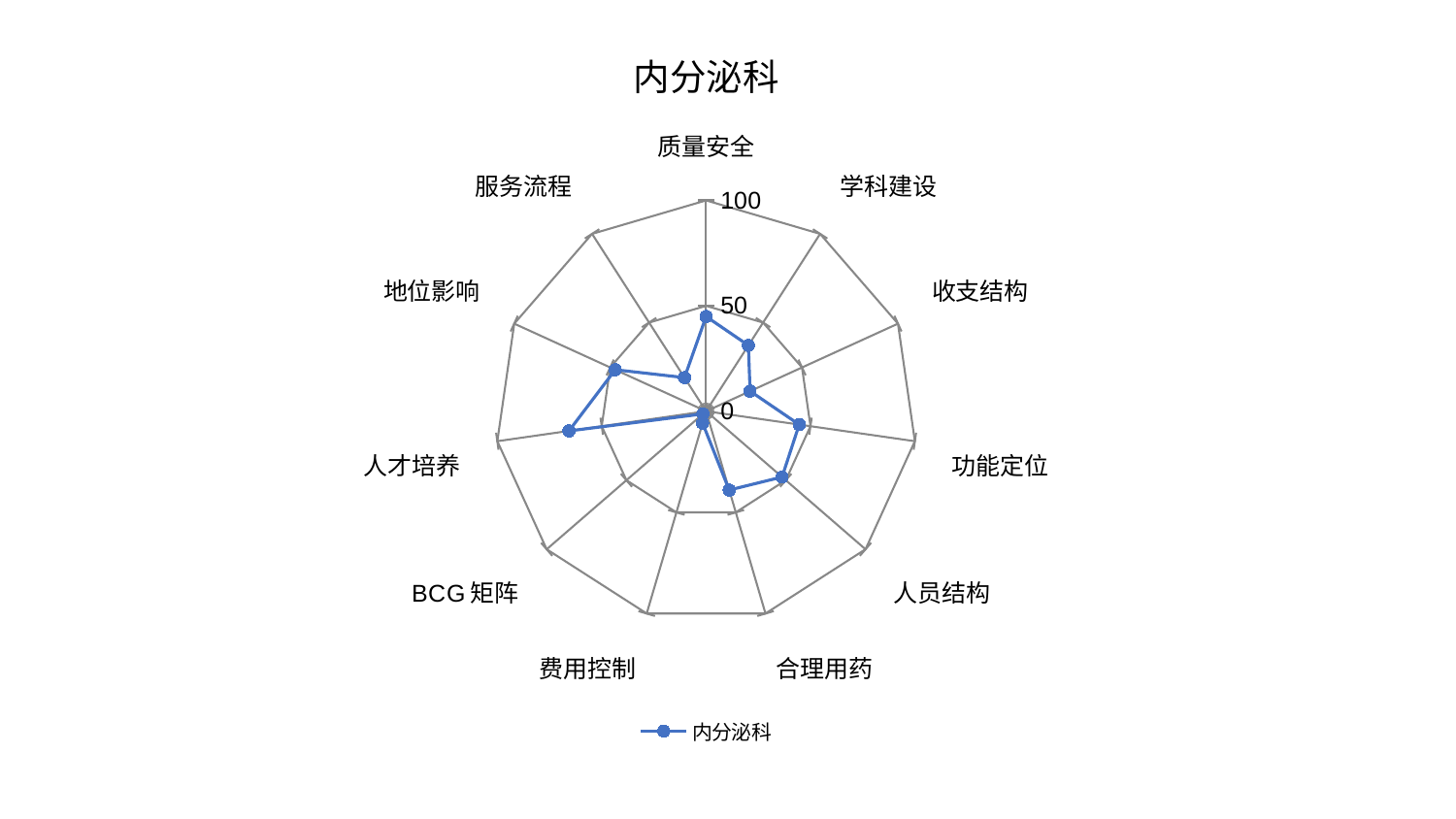

### Chart: 内分泌科

| Category | 内分泌科 |
|---|---|
| 质量安全 | 44.92404594241911 |
| 学科建设 | 37.13792754570196 |
| 收支结构 | 22.915312369968035 |
| 功能定位 | 44.60495286426374 |
| 人员结构 | 47.65784780108478 |
| 合理用药 | 38.963066215878754 |
| 费用控制 | 5.894387812329162 |
| BCG矩阵 | 1.9581107958922102 |
| 人才培养 | 65.7033658383025 |
| 地位影响 | 47.373997844668516 |
| 服务流程 | 18.974787760599096 |
155